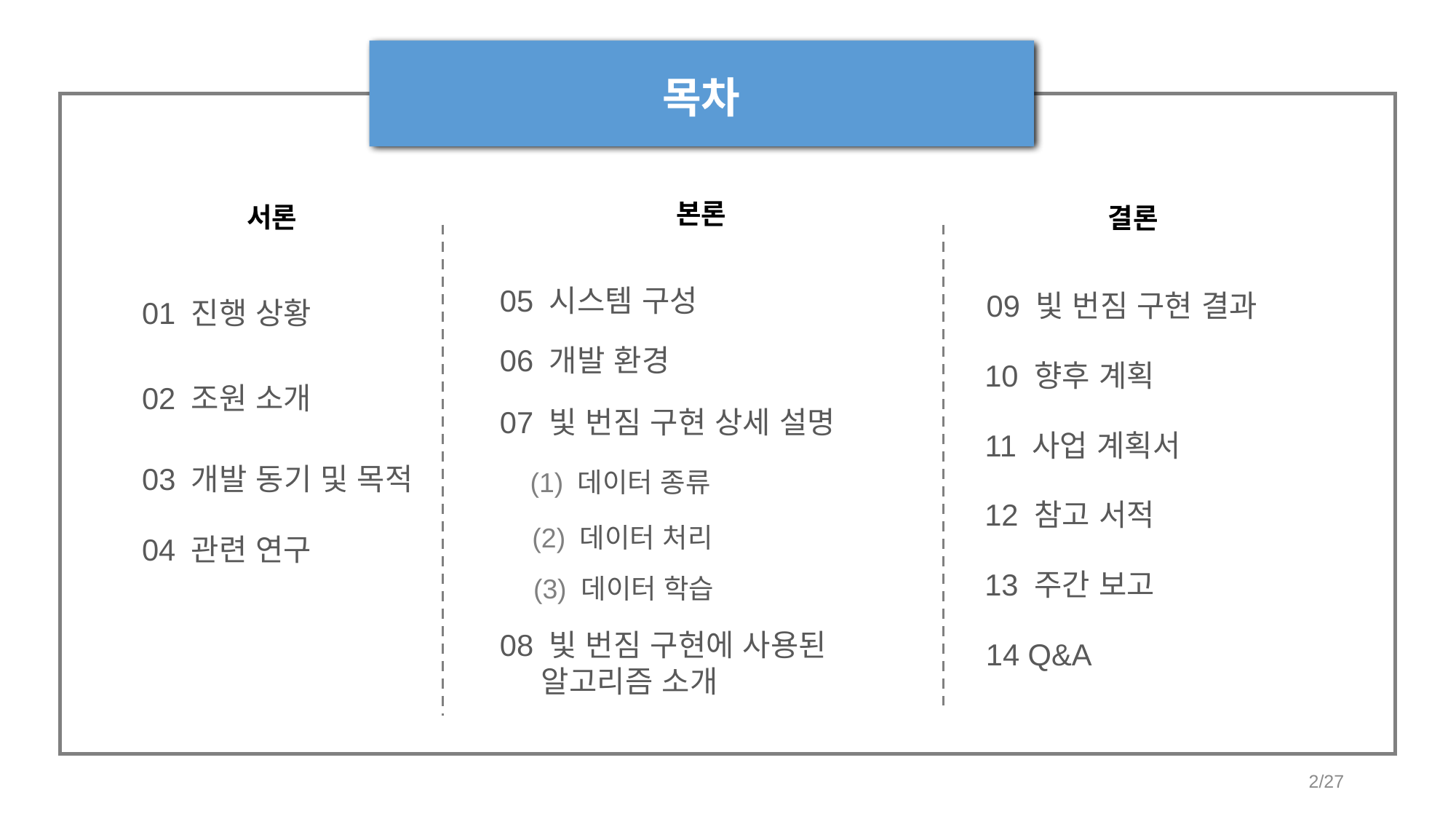

목차

본론
서론
결론
 05 시스템 구성
 09 빛 번짐 구현 결과
 01 진행 상황
 06 개발 환경
 10 향후 계획
 02 조원 소개
 07 빛 번짐 구현 상세 설명
(1) 데이터 종류
(2) 데이터 처리
(3) 데이터 학습
 11 사업 계획서
 03 개발 동기 및 목적
 12 참고 서적
 04 관련 연구
 13 주간 보고
 08 빛 번짐 구현에 사용된
     알고리즘 소개
 14 Q&A
2/27